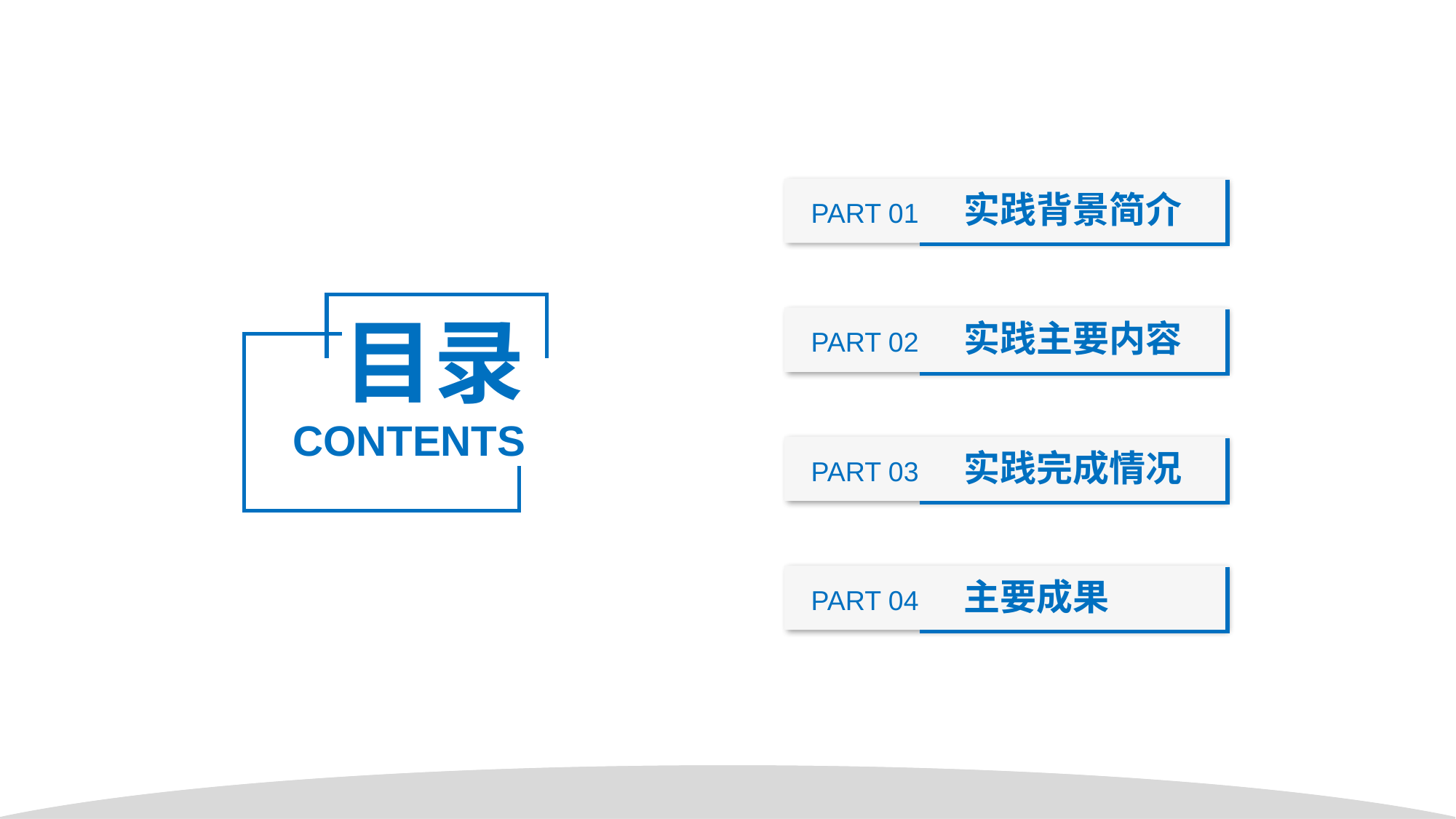

PART 01     实践背景简介

目录
CONTENTS

PART 02     实践主要内容

PART 03     实践完成情况

PART 04     主要成果